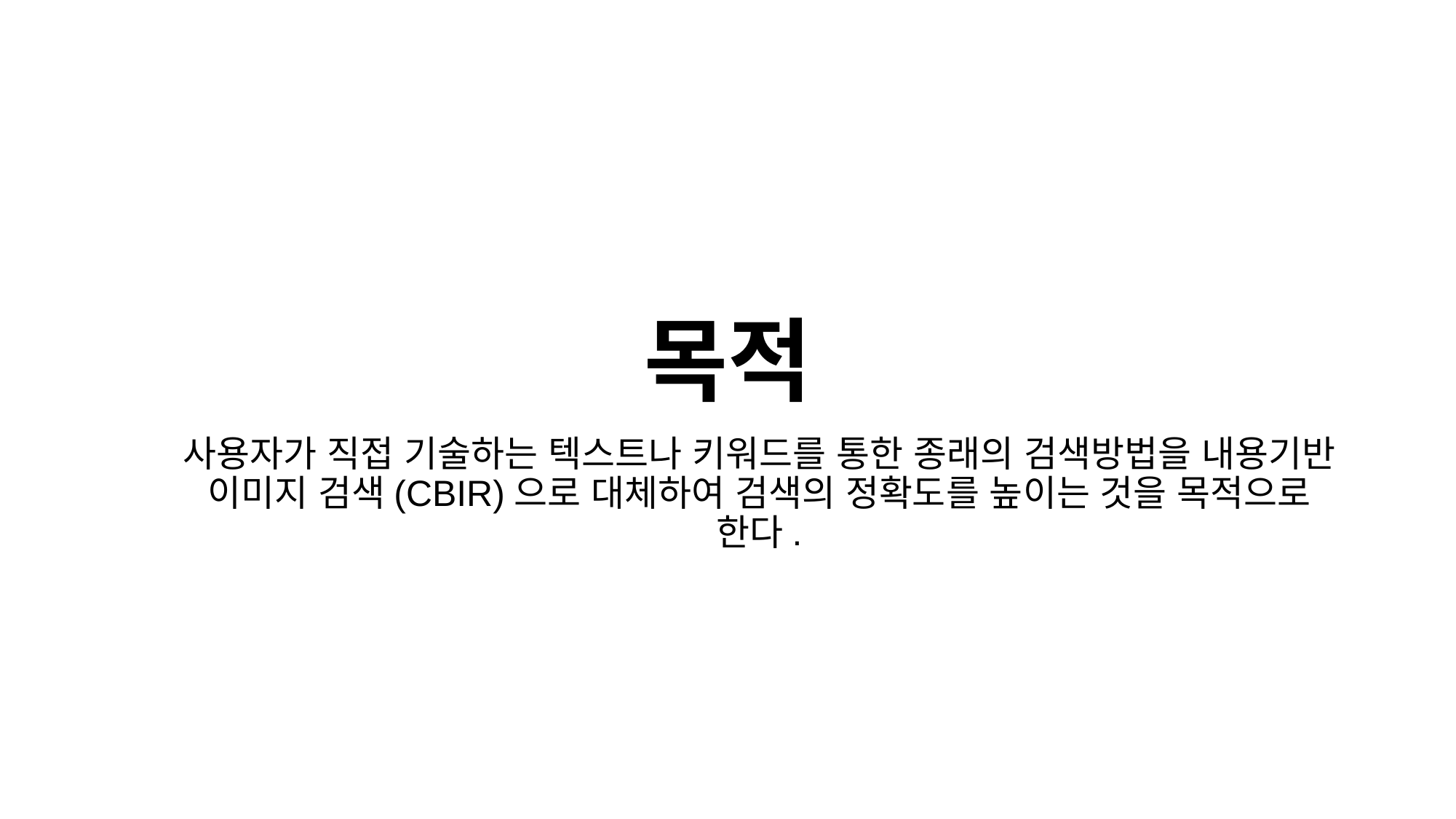

# 목적
사용자가 직접 기술하는 텍스트나 키워드를 통한 종래의 검색방법을 내용기반 이미지 검색(CBIR)으로 대체하여 검색의 정확도를 높이는 것을 목적으로 한다.